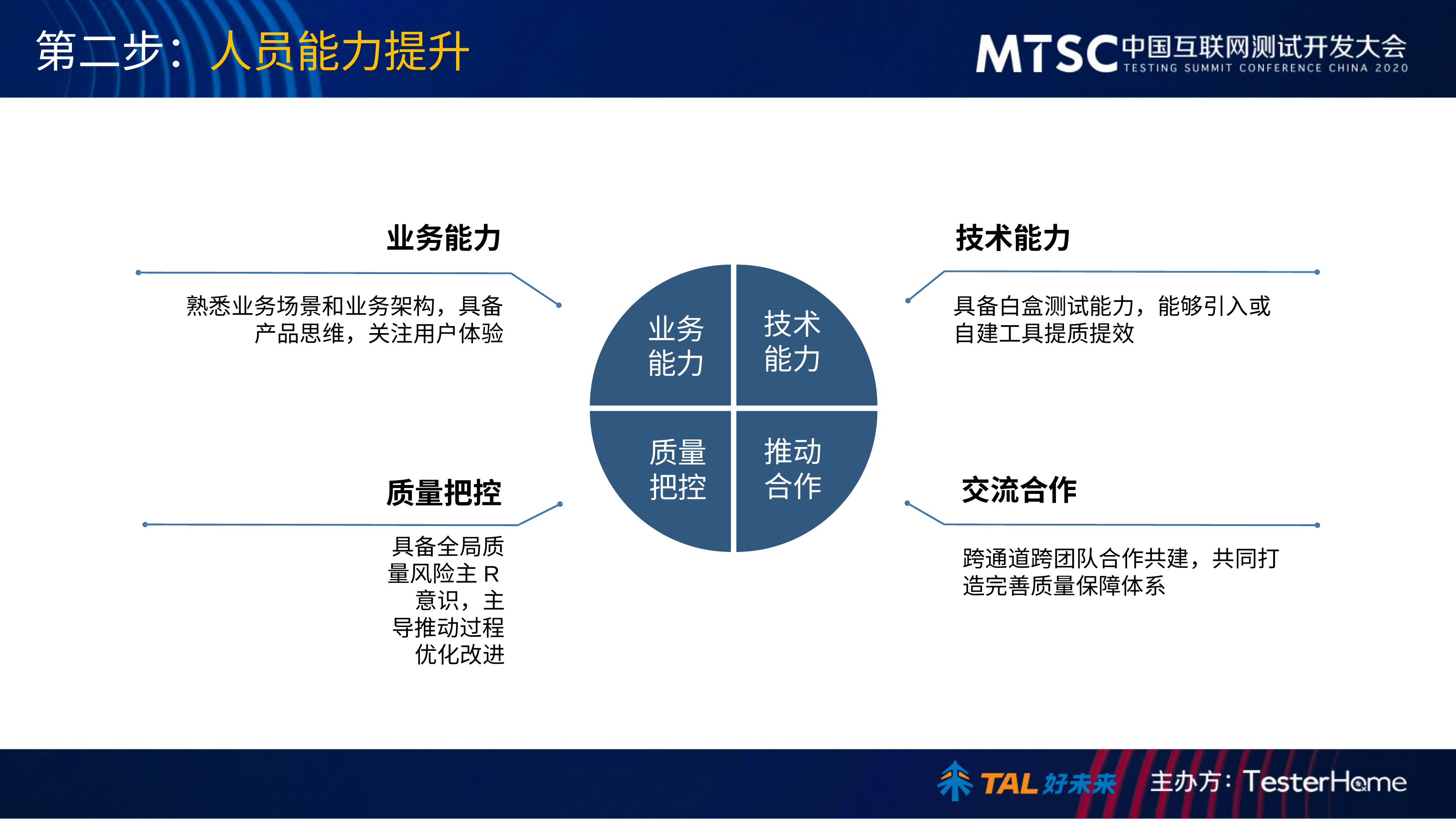

# 第二步：人员能力提升
业务能力
技术能力

熟悉业务场景和业务架构，具备 产品思维，关注用户体验
具备白盒测试能力，能够引入或 自建工具提质提效
技术 能力
业务 能力
推动 合作
质量 把控
交流合作
质量把控

具备全局质量风险主R意识，主
导推动过程优化改进

跨通道跨团队合作共建，共同打 造完善质量保障体系